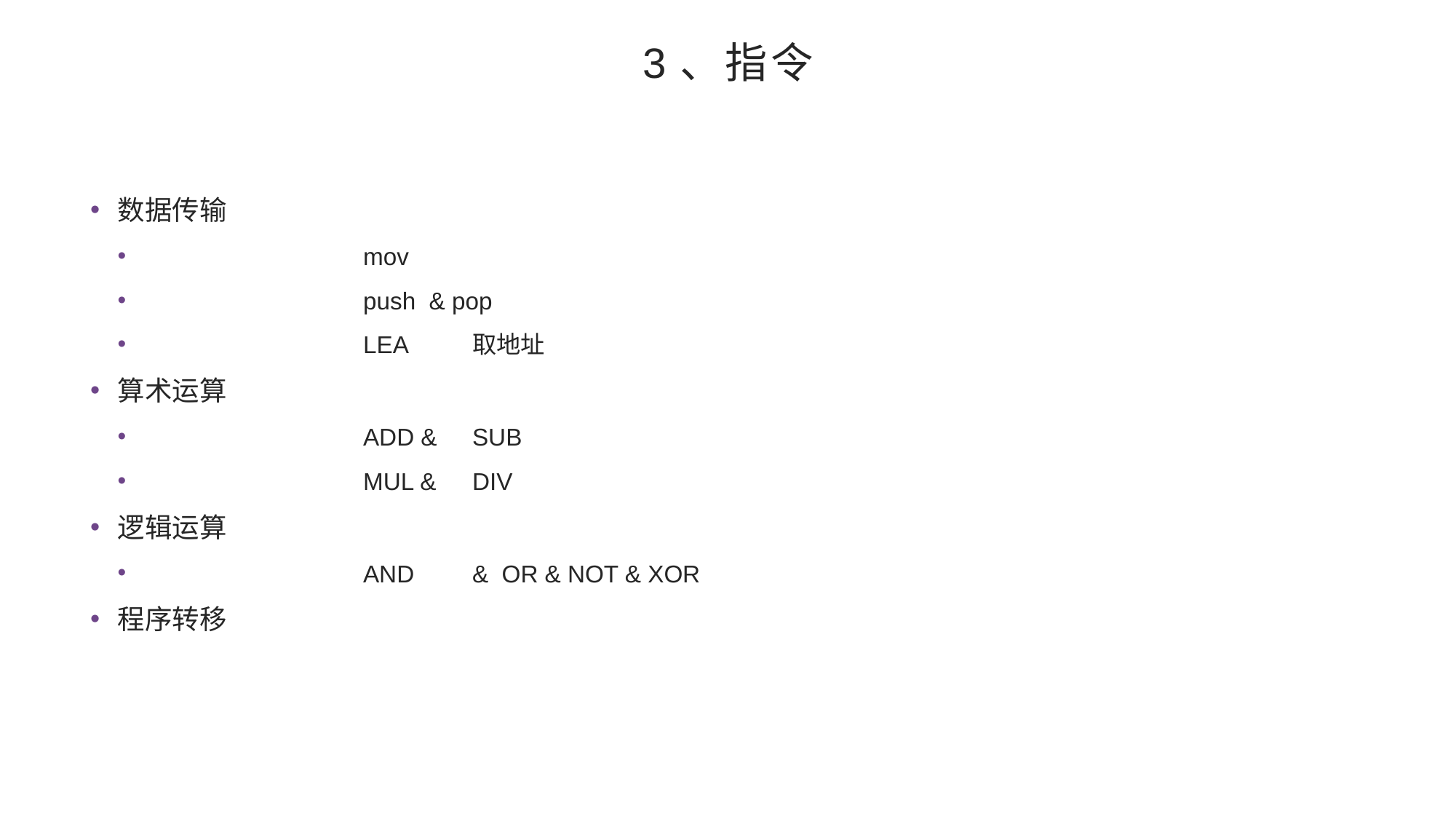

# 3、指令
数据传输
		mov
		push  & pop
		LEA	取地址
算术运算
		ADD &	SUB
		MUL &	DIV
逻辑运算
		AND	&  OR & NOT & XOR
程序转移